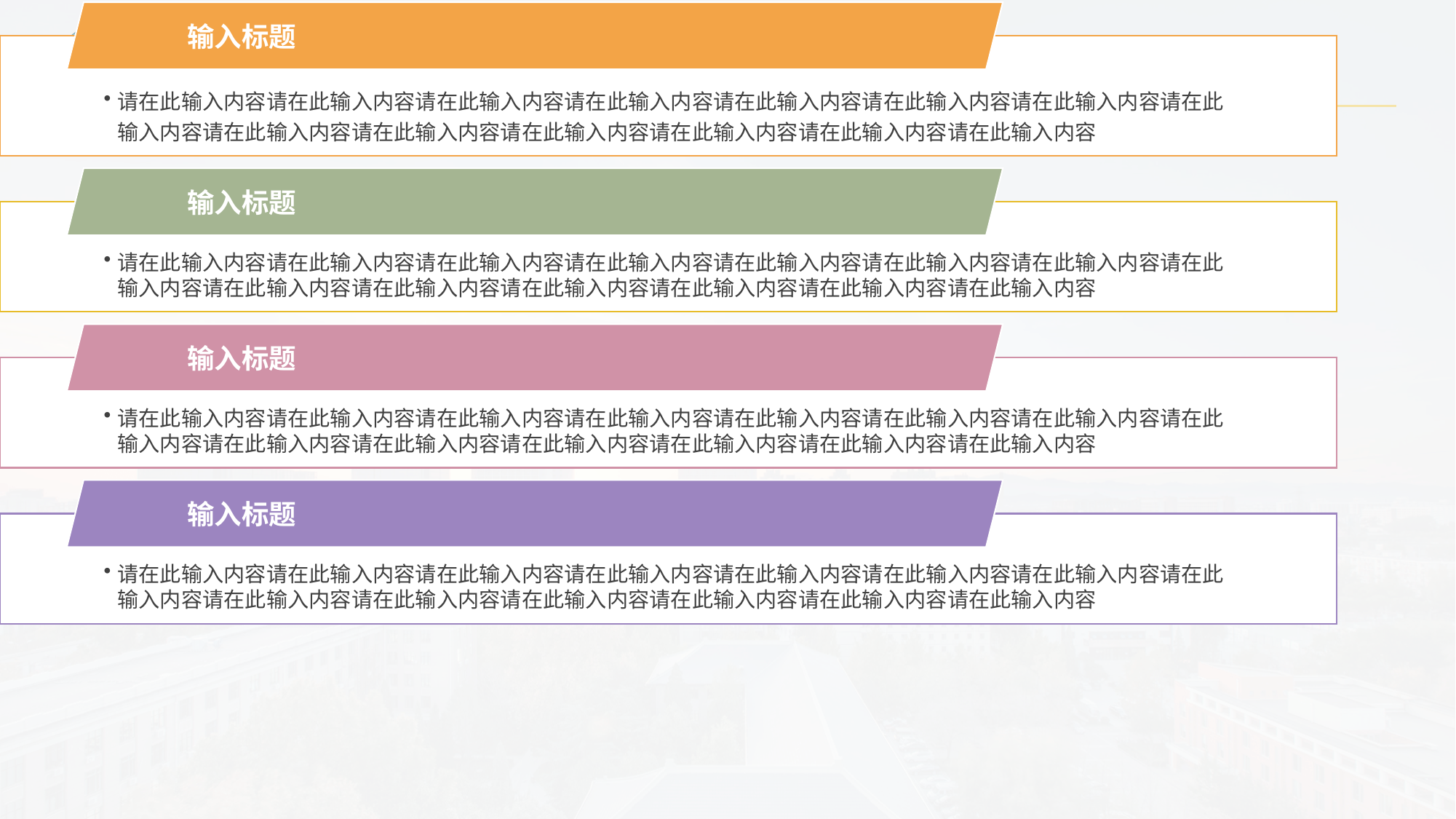

请在此输入内容请在此输入内容请在此输入内容请在此输入内容请在此输入内容请在此输入内容请在此输入内容请在此输入内容请在此输入内容请在此输入内容请在此输入内容请在此输入内容请在此输入内容请在此输入内容
输入标题
请在此输入内容请在此输入内容请在此输入内容请在此输入内容请在此输入内容请在此输入内容请在此输入内容请在此输入内容请在此输入内容请在此输入内容请在此输入内容请在此输入内容请在此输入内容请在此输入内容
输入标题
请在此输入内容请在此输入内容请在此输入内容请在此输入内容请在此输入内容请在此输入内容请在此输入内容请在此输入内容请在此输入内容请在此输入内容请在此输入内容请在此输入内容请在此输入内容请在此输入内容
输入标题
请在此输入内容请在此输入内容请在此输入内容请在此输入内容请在此输入内容请在此输入内容请在此输入内容请在此输入内容请在此输入内容请在此输入内容请在此输入内容请在此输入内容请在此输入内容请在此输入内容
输入标题